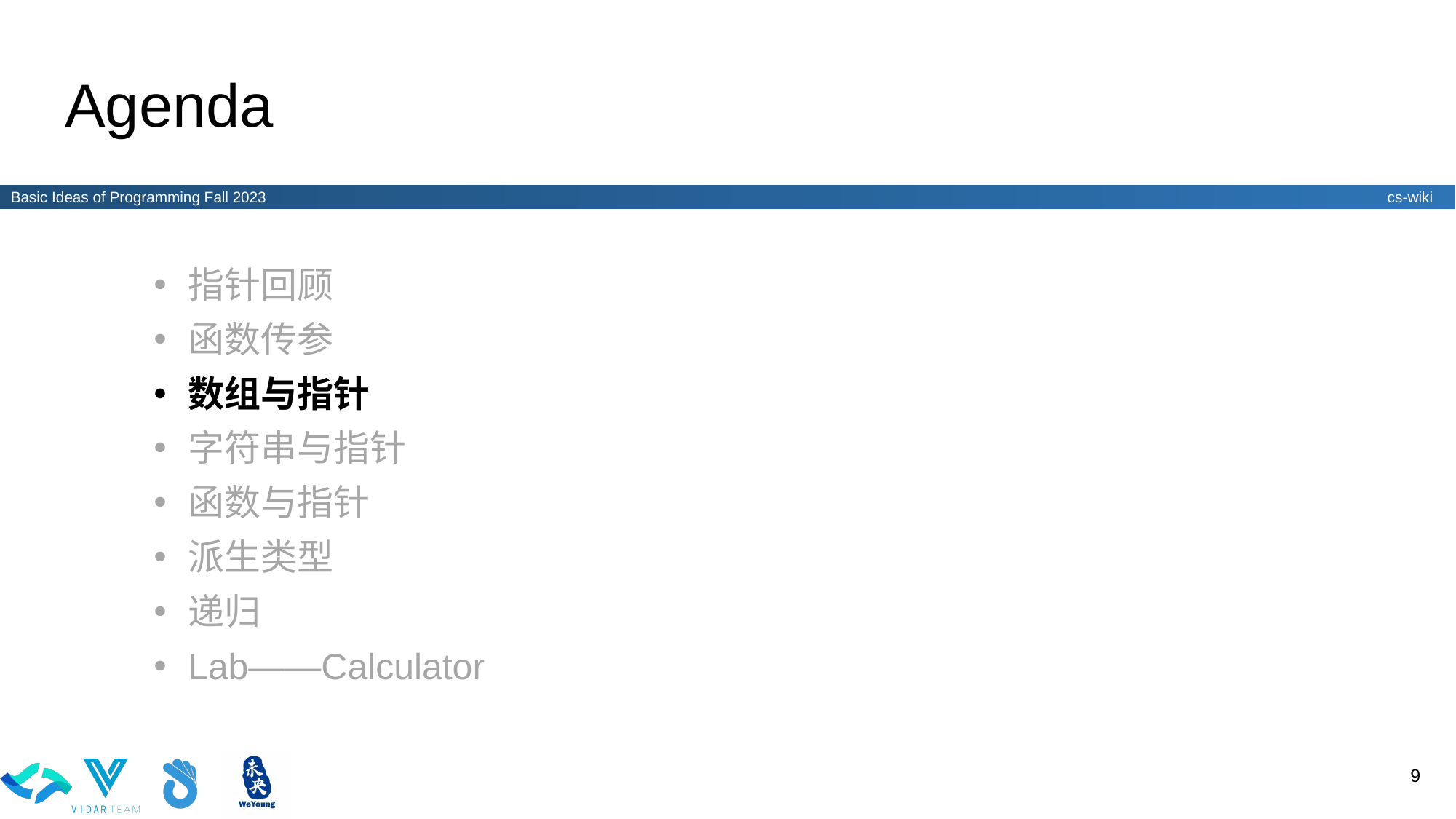

# Agenda
指针回顾
函数传参
数组与指针
字符串与指针
函数与指针
派生类型
递归
Lab——Calculator